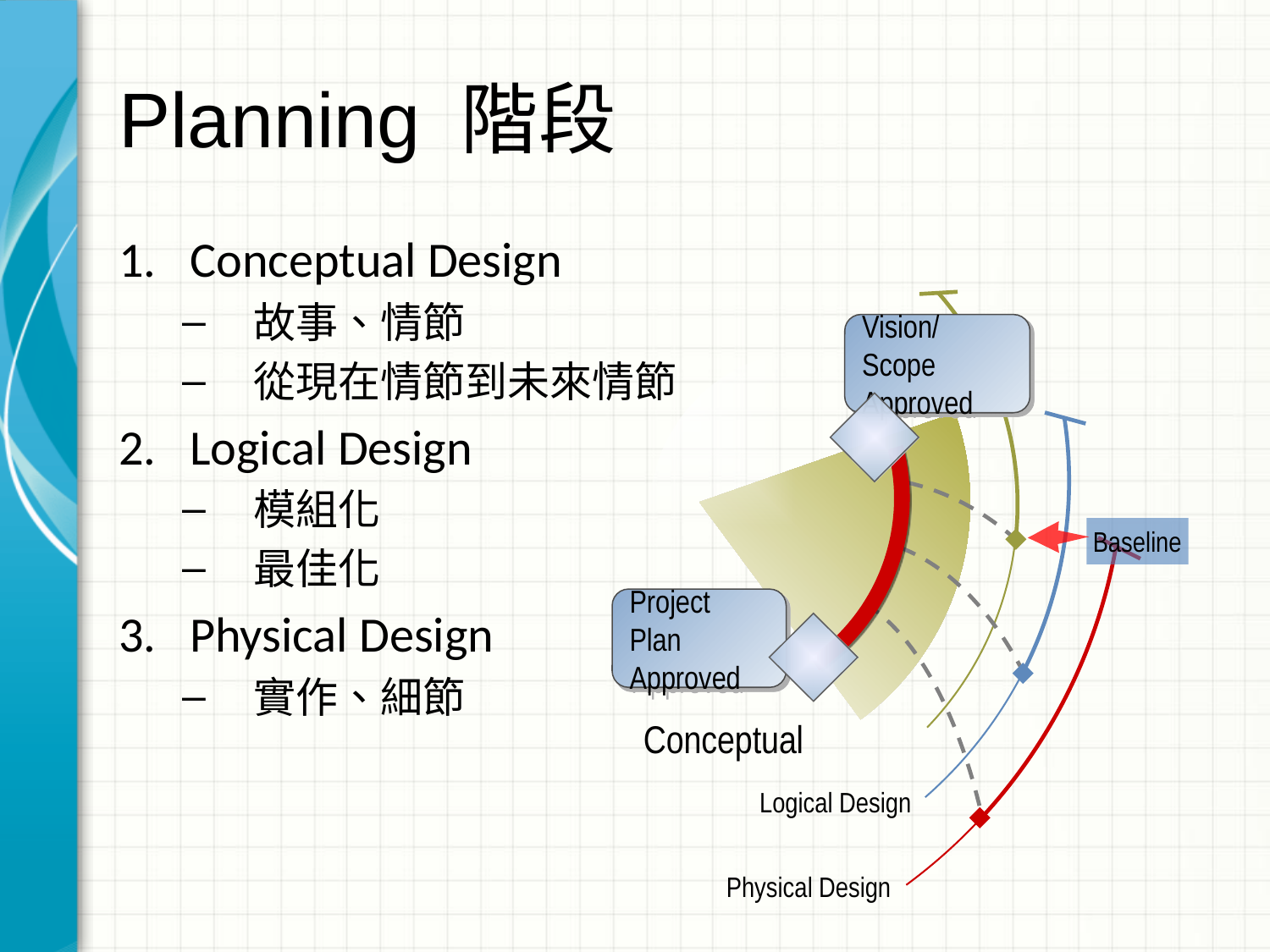

# Planning 階段
Conceptual Design
故事、情節
從現在情節到未來情節
Logical Design
模組化
最佳化
Physical Design
實作、細節

Vision/Scope
Approved

Baseline

Project Plan
Approved

Conceptual
Logical Design

Physical Design